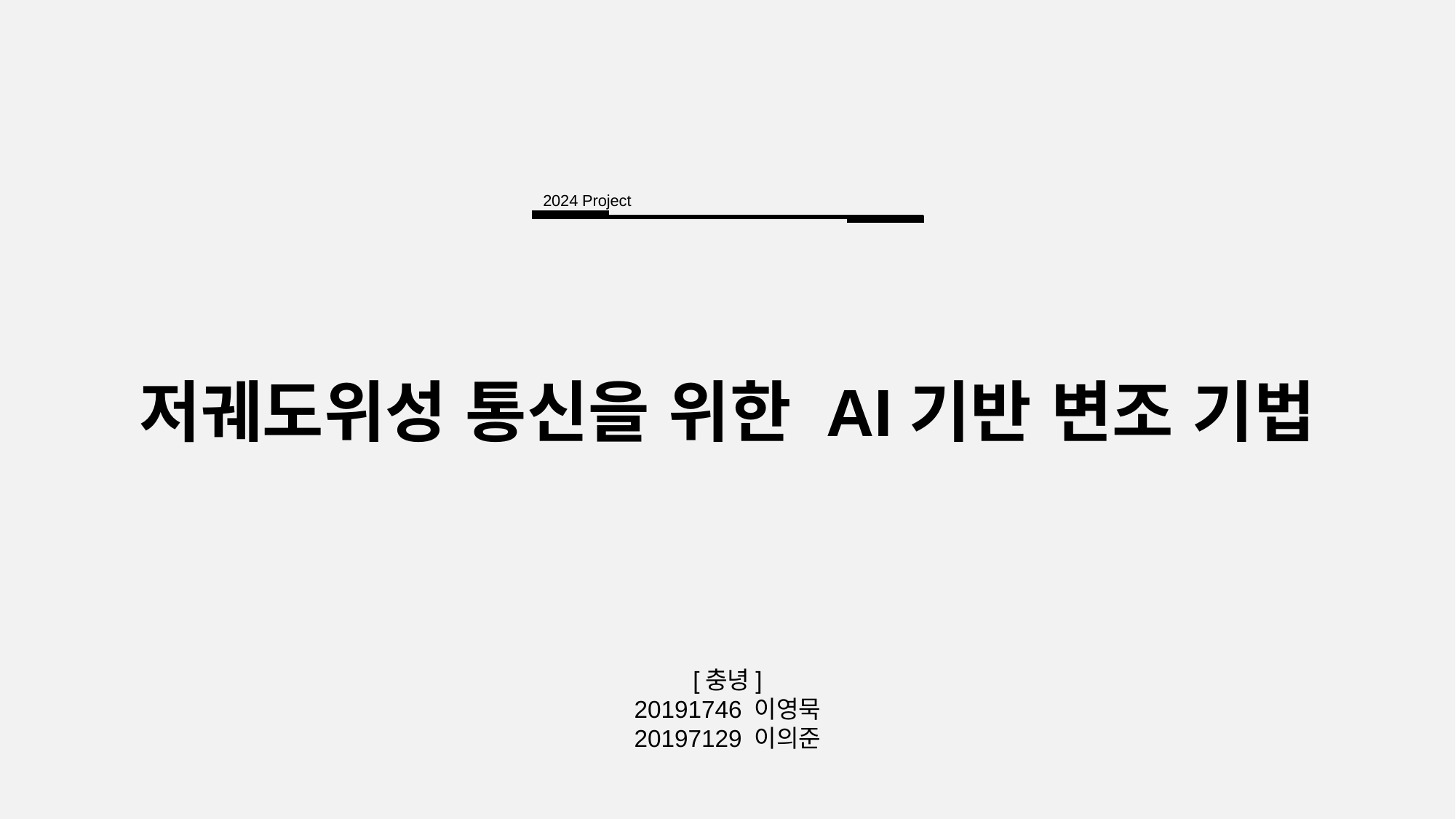

2024 Project

저궤도위성 통신을 위한 AI기반 변조 기법
[충녕]
20191746 이영묵
20197129 이의준